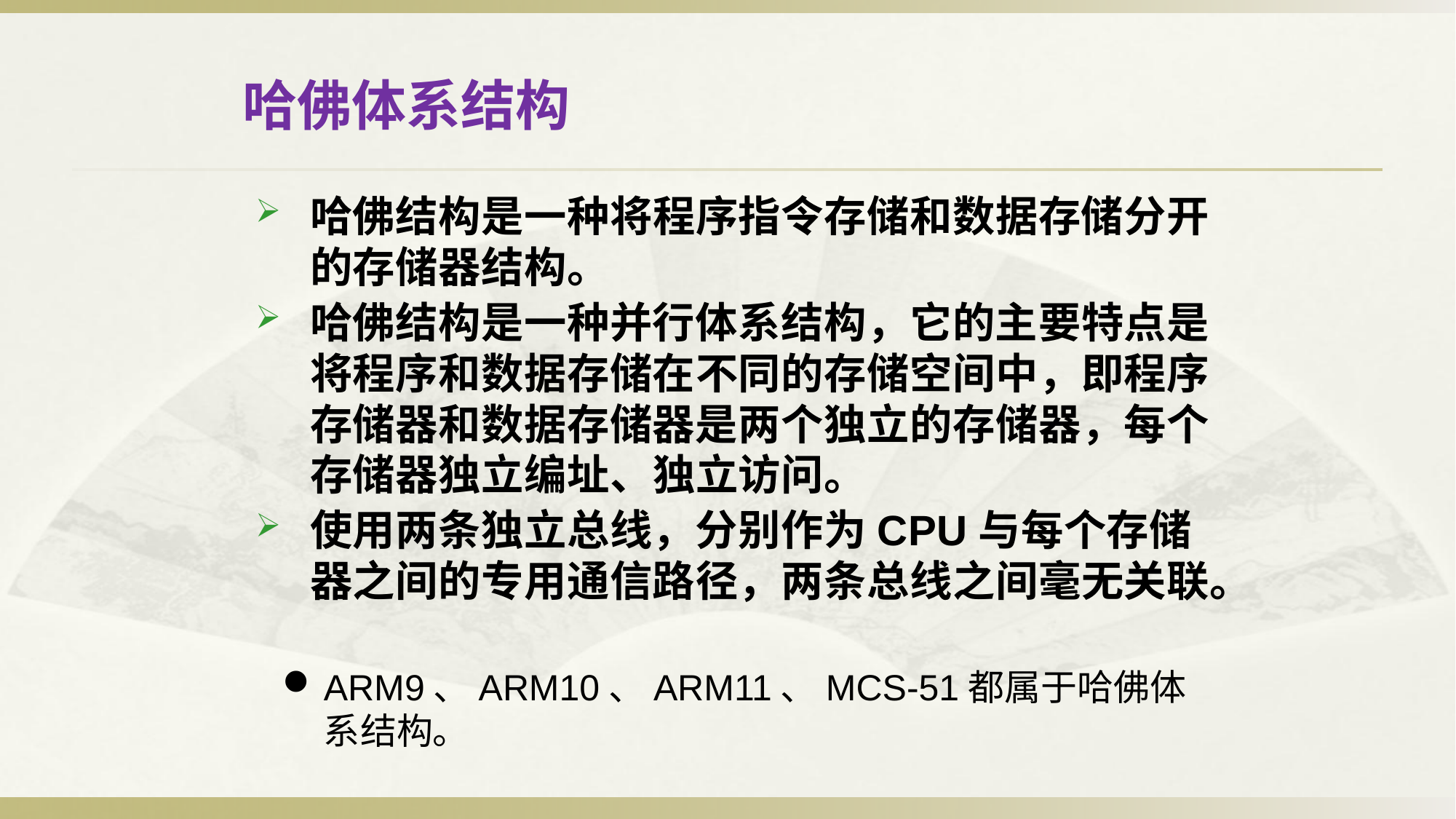

哈佛体系结构
哈佛结构是一种将程序指令存储和数据存储分开的存储器结构。
哈佛结构是一种并行体系结构，它的主要特点是将程序和数据存储在不同的存储空间中，即程序存储器和数据存储器是两个独立的存储器，每个存储器独立编址、独立访问。
使用两条独立总线，分别作为CPU与每个存储器之间的专用通信路径，两条总线之间毫无关联。
ARM9、ARM10、ARM11、MCS-51都属于哈佛体系结构。